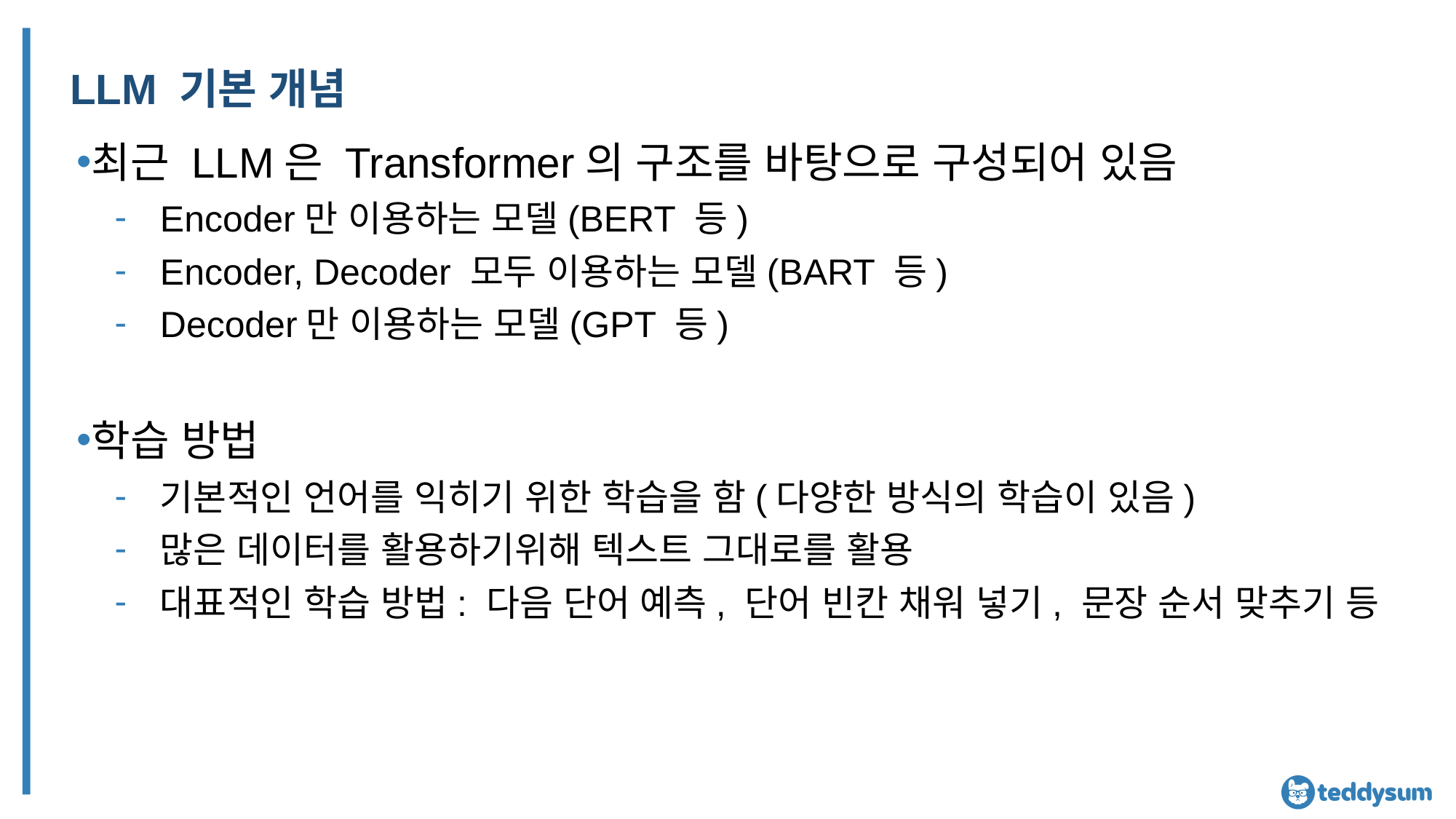

# LLM 기본 개념
최근 LLM은 Transformer의 구조를 바탕으로 구성되어 있음
Encoder만 이용하는 모델(BERT 등)
Encoder, Decoder 모두 이용하는 모델(BART 등)
Decoder만 이용하는 모델(GPT 등)

학습 방법
기본적인 언어를 익히기 위한 학습을 함(다양한 방식의 학습이 있음)
많은 데이터를 활용하기위해 텍스트 그대로를 활용
대표적인 학습 방법: 다음 단어 예측, 단어 빈칸 채워 넣기, 문장 순서 맞추기 등